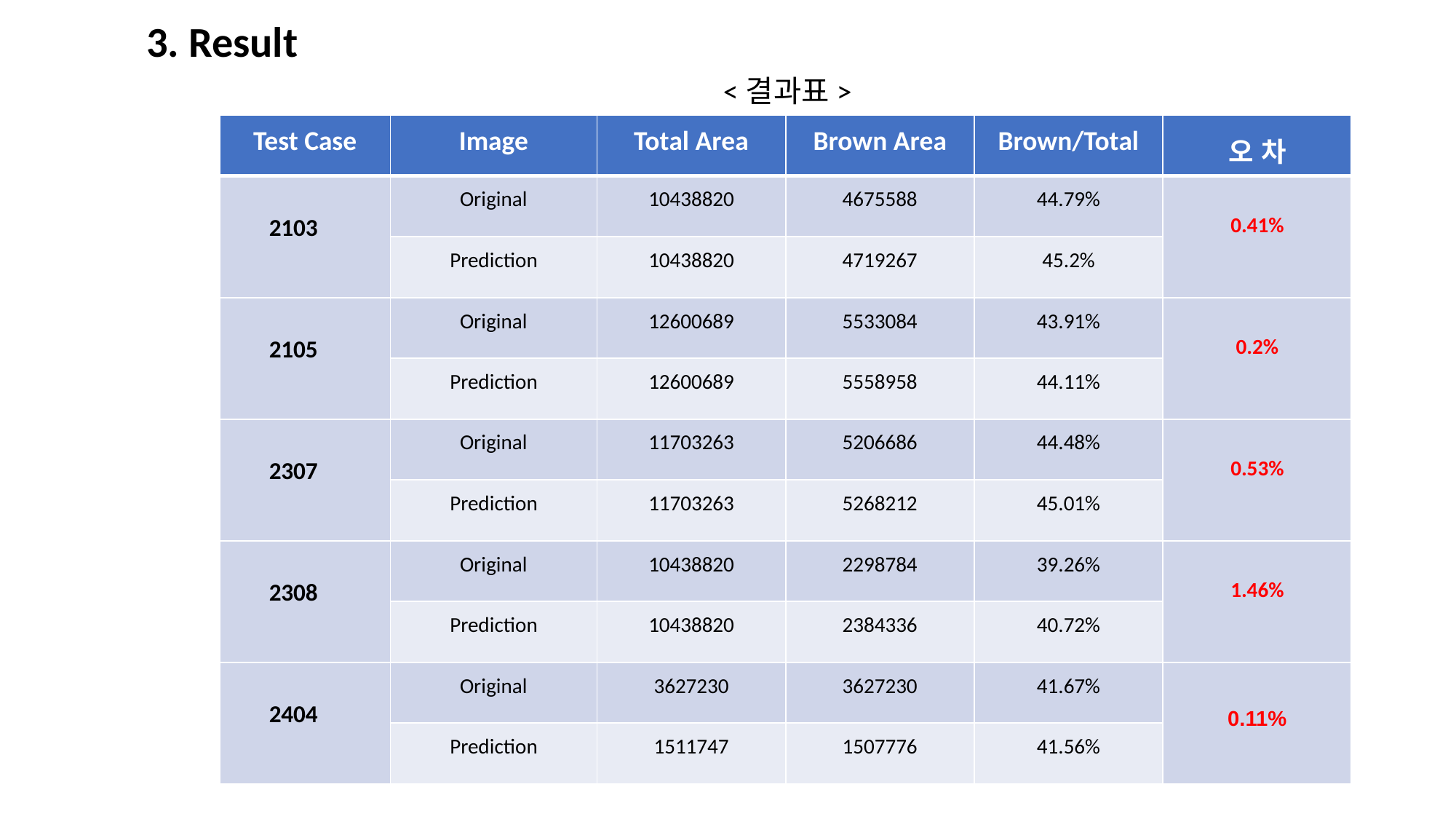

3. Result
<결과표>
| Test Case | Image | Total Area | Brown Area | Brown/Total | 오 차 |
| --- | --- | --- | --- | --- | --- |
| 2103 | Original | 10438820 | 4675588 | 44.79% | 0.41% |
|  | Prediction | 10438820 | 4719267 | 45.2% |  |
| 2105 | Original | 12600689 | 5533084 | 43.91% | 0.2% |
|  | Prediction | 12600689 | 5558958 | 44.11% |  |
| 2307 | Original | 11703263 | 5206686 | 44.48% | 0.53% |
|  | Prediction | 11703263 | 5268212 | 45.01% |  |
| 2308 | Original | 10438820 | 2298784 | 39.26% | 1.46% |
|  | Prediction | 10438820 | 2384336 | 40.72% |  |
| 2404 | Original | 3627230 | 3627230 | 41.67% | 0.11% |
|  | Prediction | 1511747 | 1507776 | 41.56% |  |